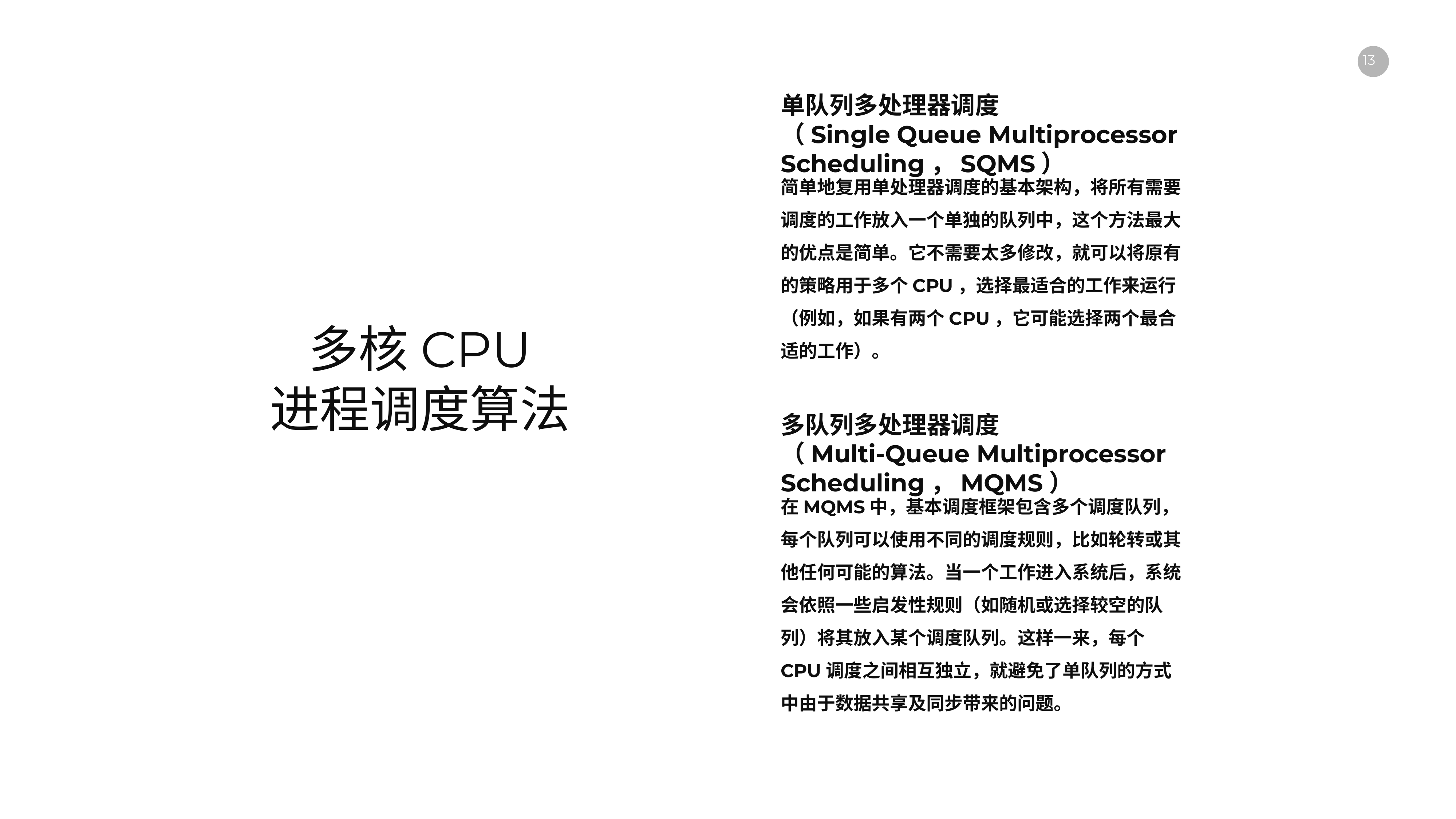

单队列多处理器调度
（Single Queue Multiprocessor Scheduling，SQMS）
简单地复用单处理器调度的基本架构，将所有需要调度的工作放入一个单独的队列中，这个方法最大的优点是简单。它不需要太多修改，就可以将原有的策略用于多个CPU，选择最适合的工作来运行（例如，如果有两个CPU，它可能选择两个最合适的工作）。
多核CPU
进程调度算法
多队列多处理器调度
（Multi-Queue Multiprocessor Scheduling，MQMS）
在MQMS中，基本调度框架包含多个调度队列，每个队列可以使用不同的调度规则，比如轮转或其他任何可能的算法。当一个工作进入系统后，系统会依照一些启发性规则（如随机或选择较空的队列）将其放入某个调度队列。这样一来，每个CPU调度之间相互独立，就避免了单队列的方式中由于数据共享及同步带来的问题。